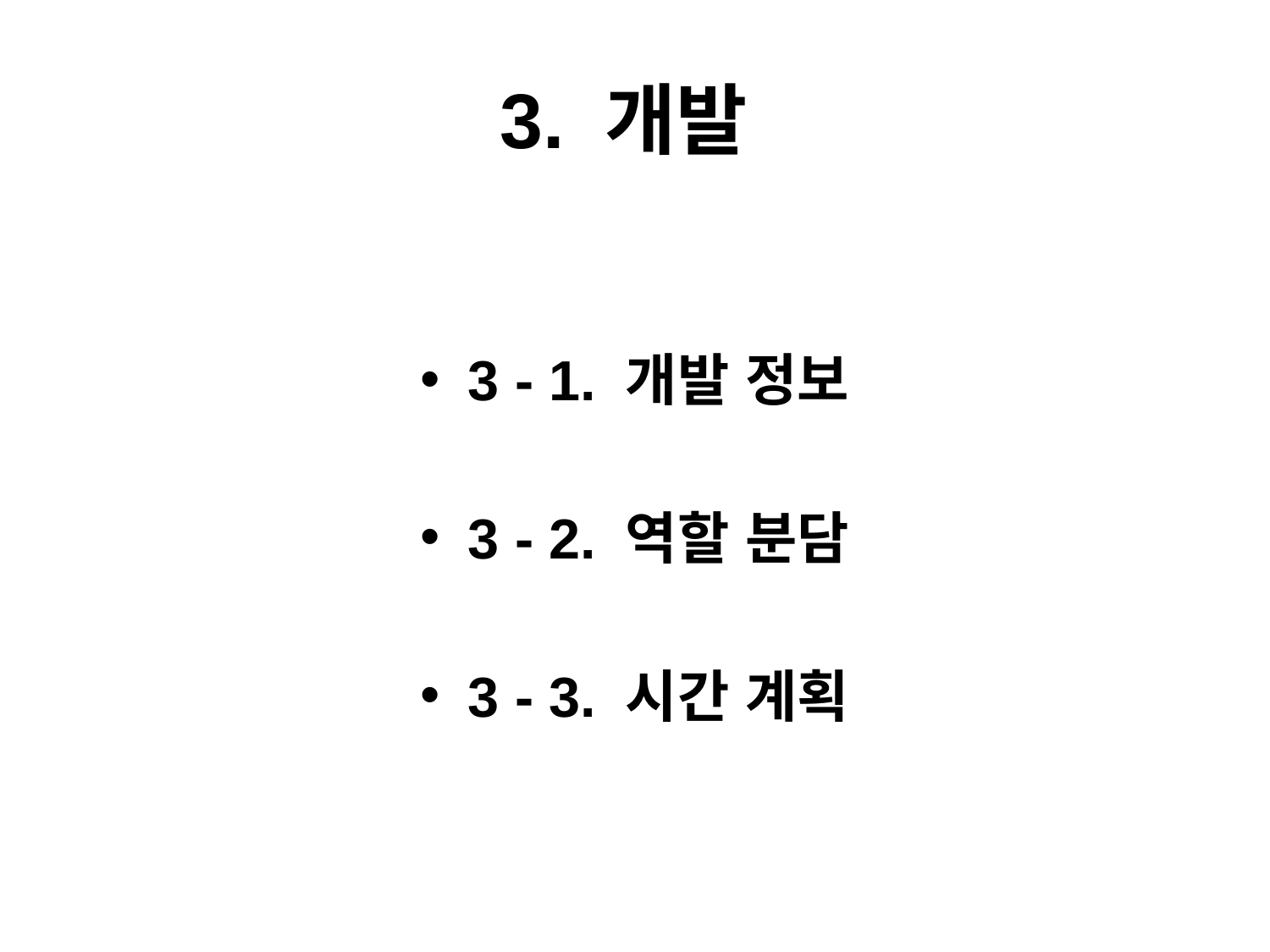

# 3. 개발
3 - 1. 개발 정보

3 - 2. 역할 분담

3 - 3. 시간 계획